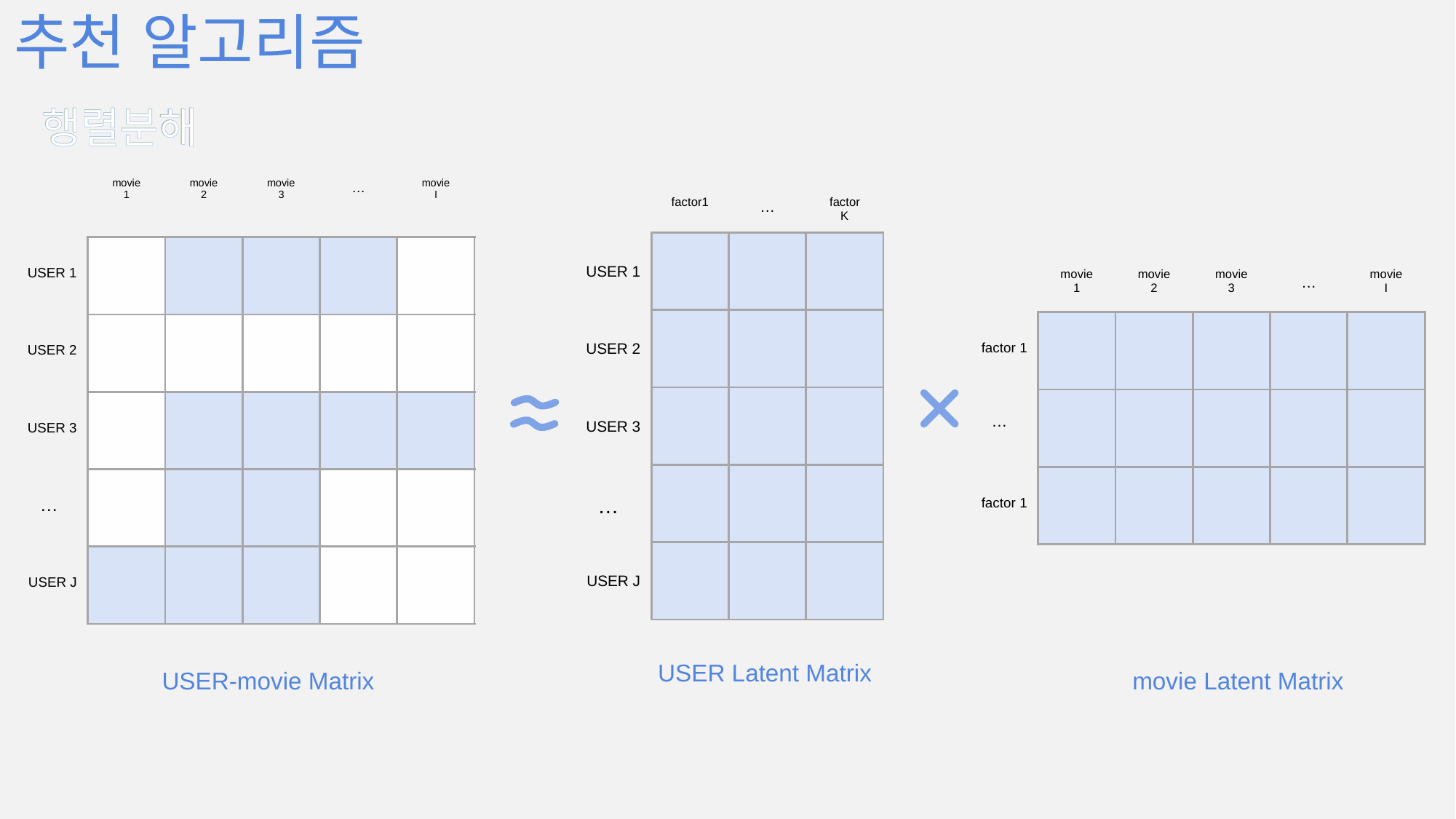

추천 알고리즘
행렬분해
행렬분해
|  | factor1 | … | factor K |
| --- | --- | --- | --- |
| USER 1 |  |  |  |
| USER 2 |  |  |  |
| USER 3 |  |  |  |
| … |  |  |  |
| USER J |  |  |  |
|  | movie 1 | movie 2 | movie 3 | … | movie I |
| --- | --- | --- | --- | --- | --- |
| USER 1 |  |  |  |  |  |
| USER 2 |  |  |  |  |  |
| USER 3 |  |  |  |  |  |
| … |  |  |  |  |  |
| USER J |  |  |  |  |  |
|  | movie 1 | movie 2 | movie 3 | … | movie I |
| --- | --- | --- | --- | --- | --- |
| factor 1 |  |  |  |  |  |
| … |  |  |  |  |  |
| factor 1 |  |  |  |  |  |

USER Latent Matrix
movie Latent Matrix
USER-movie Matrix